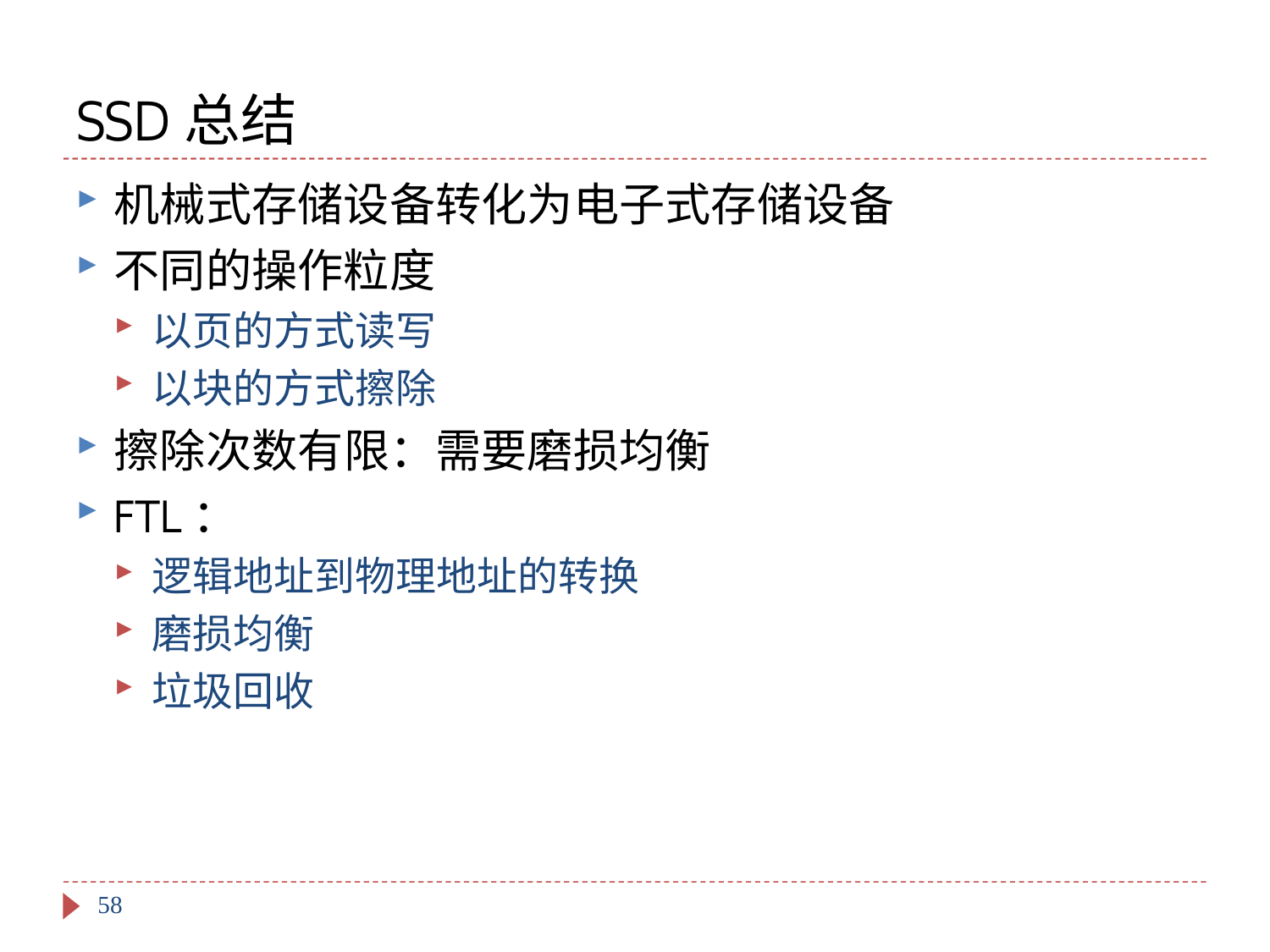

# SSD总结
机械式存储设备转化为电子式存储设备
不同的操作粒度
以页的方式读写
以块的方式擦除
擦除次数有限：需要磨损均衡
FTL：
逻辑地址到物理地址的转换
磨损均衡
垃圾回收

58